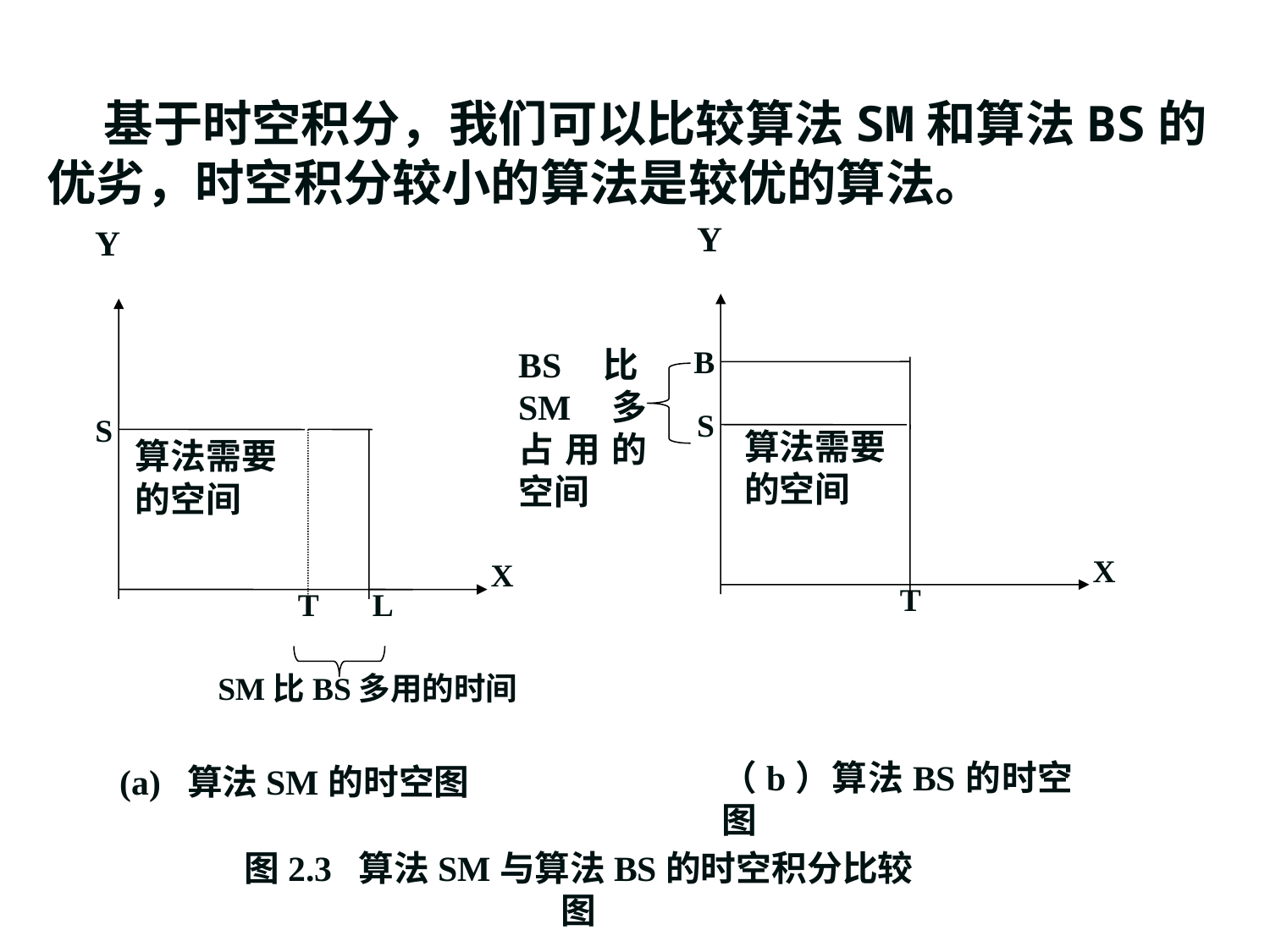

基于时空积分，我们可以比较算法SM和算法BS的优劣，时空积分较小的算法是较优的算法。
Y
Y

S

B

S

算法需要
的空间

算法需要
的空间
X
X
T

T
L

BS比SM多占用的空间

SM比BS多用的时间
（b）算法BS的时空图
(a)  算法SM的时空图
图2.3  算法SM与算法BS的时空积分比较图